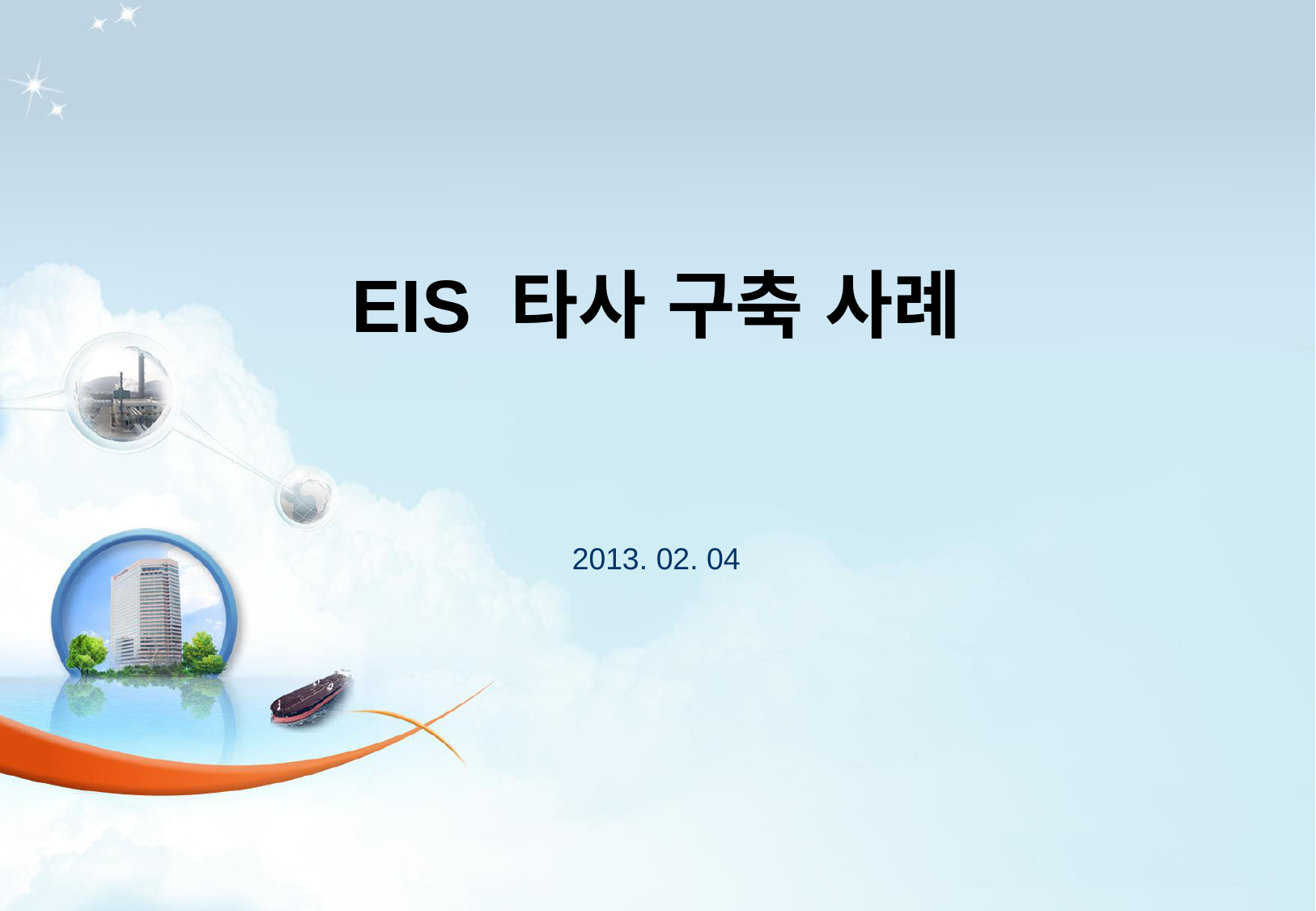

EIS 타사 구축 사례
2013. 02. 04